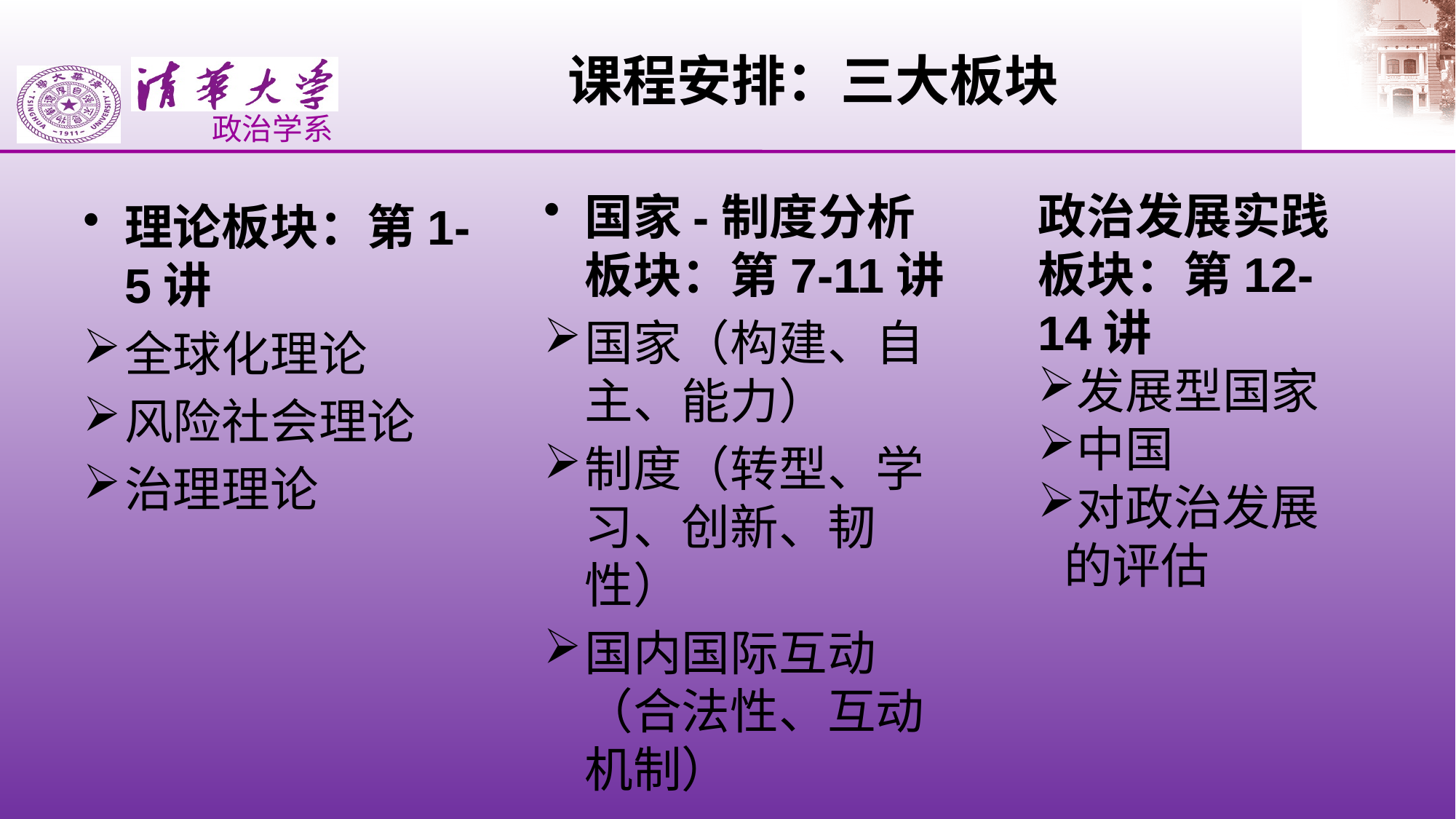

# 课程安排：三大板块
国家-制度分析板块：第7-11讲
国家（构建、自主、能力）
制度（转型、学习、创新、韧性）
国内国际互动（合法性、互动机制）
政治发展实践板块：第12-14讲
发展型国家
中国
对政治发展的评估

理论板块：第1-5讲
全球化理论
风险社会理论
治理理论